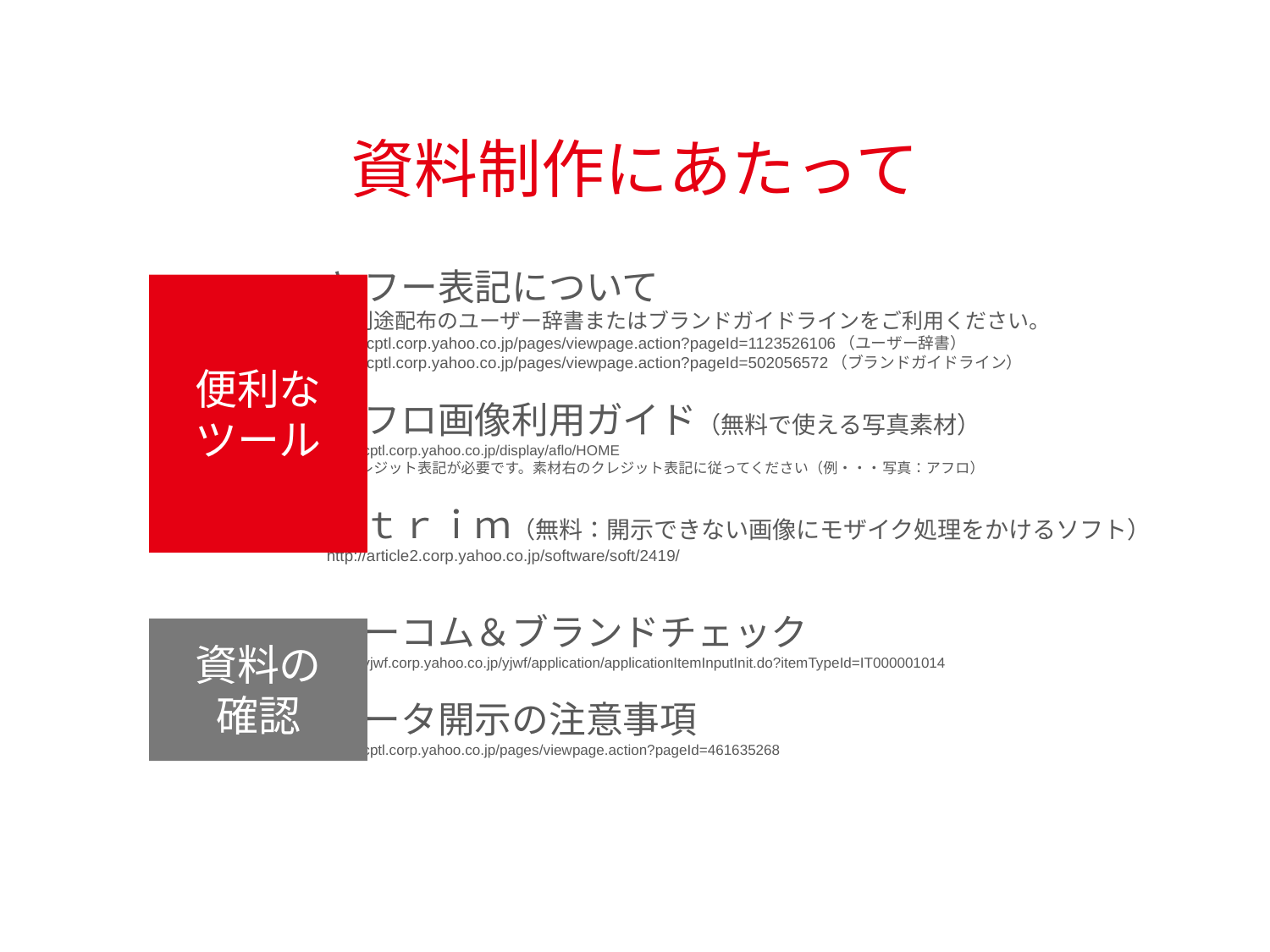

資料制作にあたって
ヤフー表記について
→別途配布のユーザー辞書またはブランドガイドラインをご利用ください。
http://cptl.corp.yahoo.co.jp/pages/viewpage.action?pageId=1123526106（ユーザー辞書）
http://cptl.corp.yahoo.co.jp/pages/viewpage.action?pageId=502056572（ブランドガイドライン）

アフロ画像利用ガイド（無料で使える写真素材）
http://cptl.corp.yahoo.co.jp/display/aflo/HOME
※クレジット表記が必要です。素材右のクレジット表記に従ってください（例・・・写真：アフロ）

Ｊｔｒｉｍ（無料：開示できない画像にモザイク処理をかけるソフト）
http://article2.corp.yahoo.co.jp/software/soft/2419/

マーコム＆ブランドチェック
http://yjwf.corp.yahoo.co.jp/yjwf/application/applicationItemInputInit.do?itemTypeId=IT000001014

データ開示の注意事項
http://cptl.corp.yahoo.co.jp/pages/viewpage.action?pageId=461635268
便利な
ツール
資料の
確認